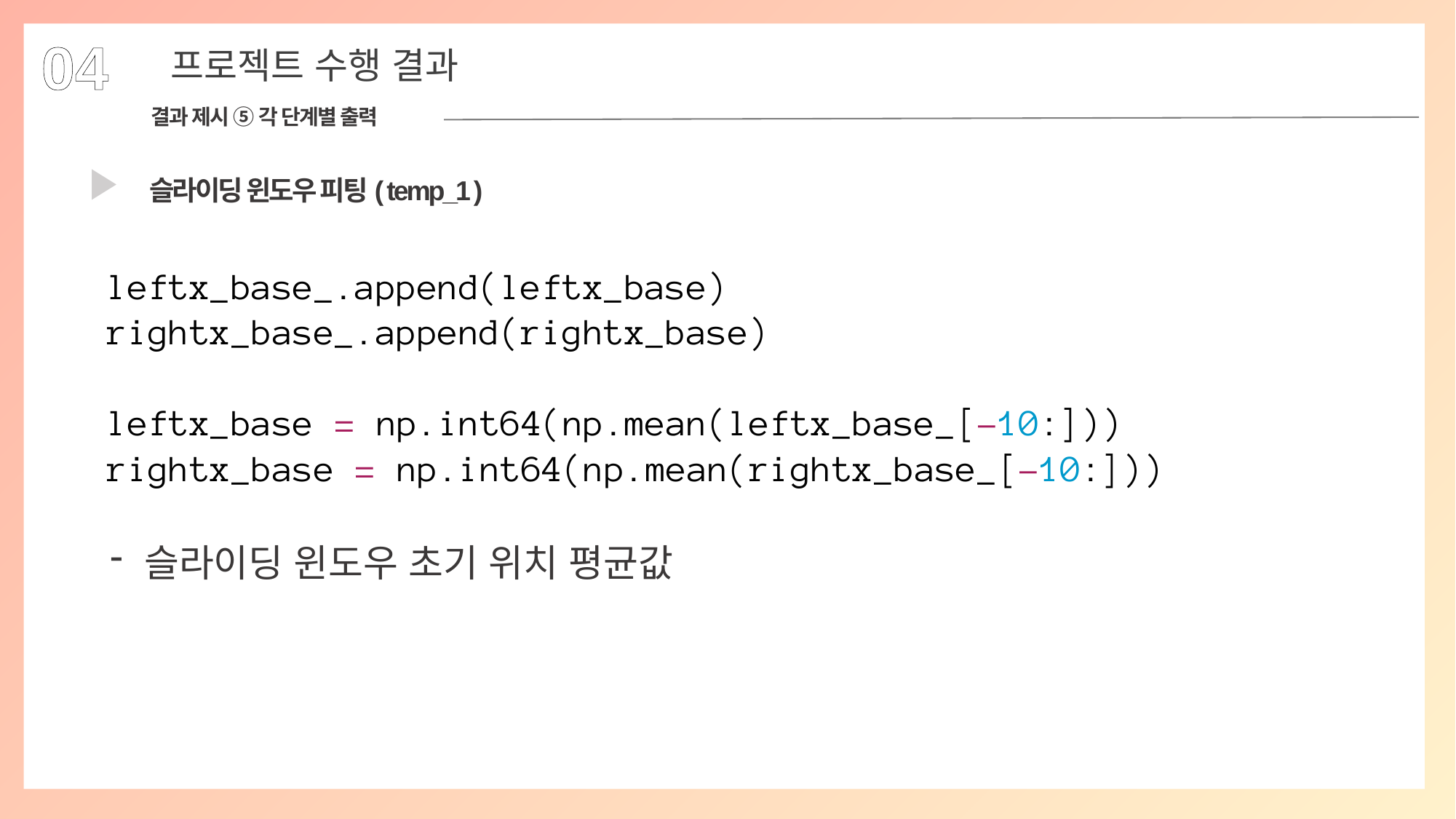

6
04
프로젝트 수행 결과
결과 제시 ⑤ 각 단계별 출력
▶
슬라이딩 윈도우 피팅( temp_1 )
leftx_base_.append(leftx_base)
rightx_base_.append(rightx_base)

leftx_base = np.int64(np.mean(leftx_base_[-10:]))
rightx_base = np.int64(np.mean(rightx_base_[-10:]))
슬라이딩 윈도우 초기 위치 평균값